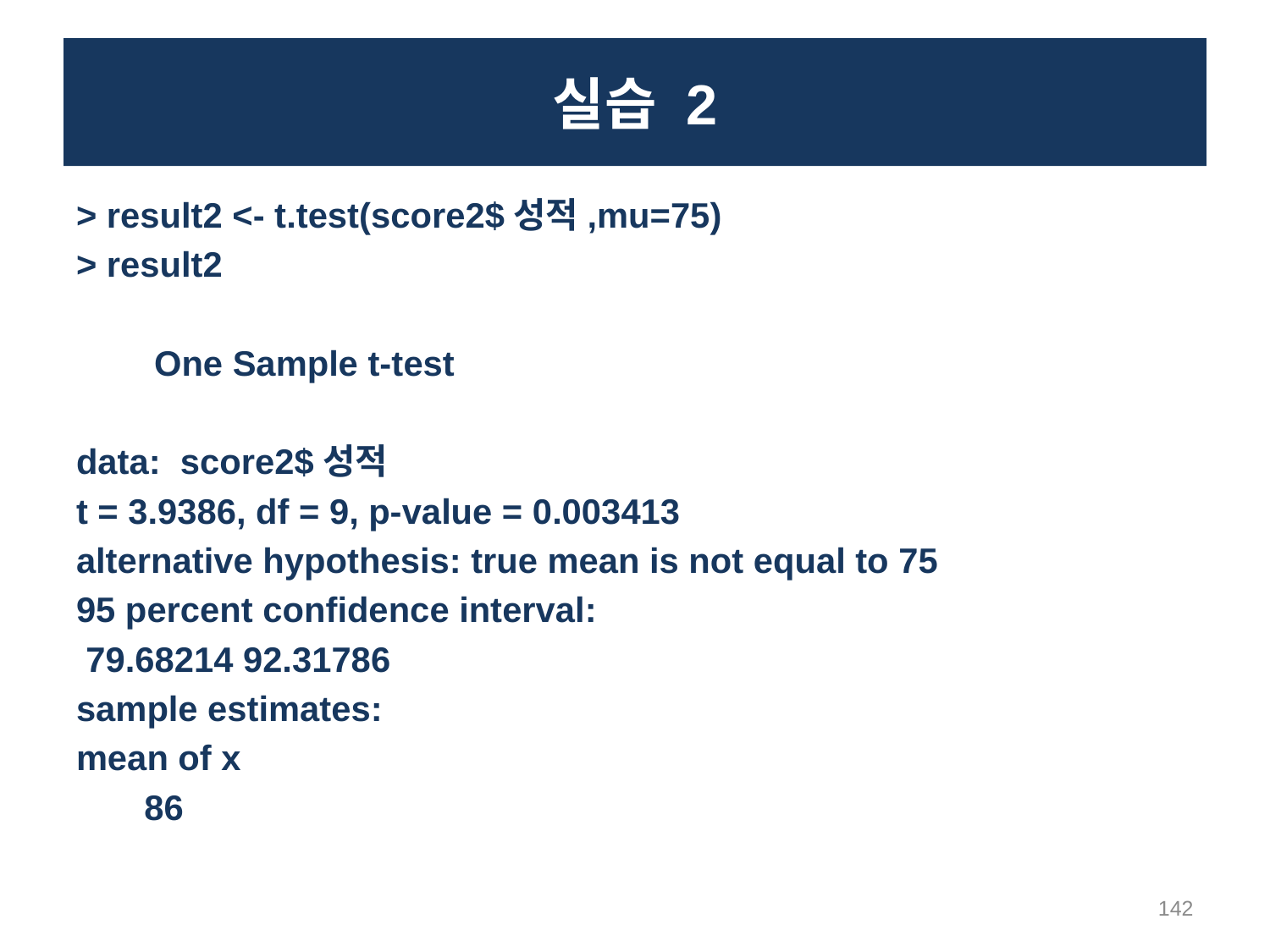

# 실습 2
> result2 <- t.test(score2$성적,mu=75)
> result2

        One Sample t-test

data:  score2$성적
t = 3.9386, df = 9, p-value = 0.003413
alternative hypothesis: true mean is not equal to 75
95 percent confidence interval:
 79.68214 92.31786
sample estimates:
mean of x
       86

142